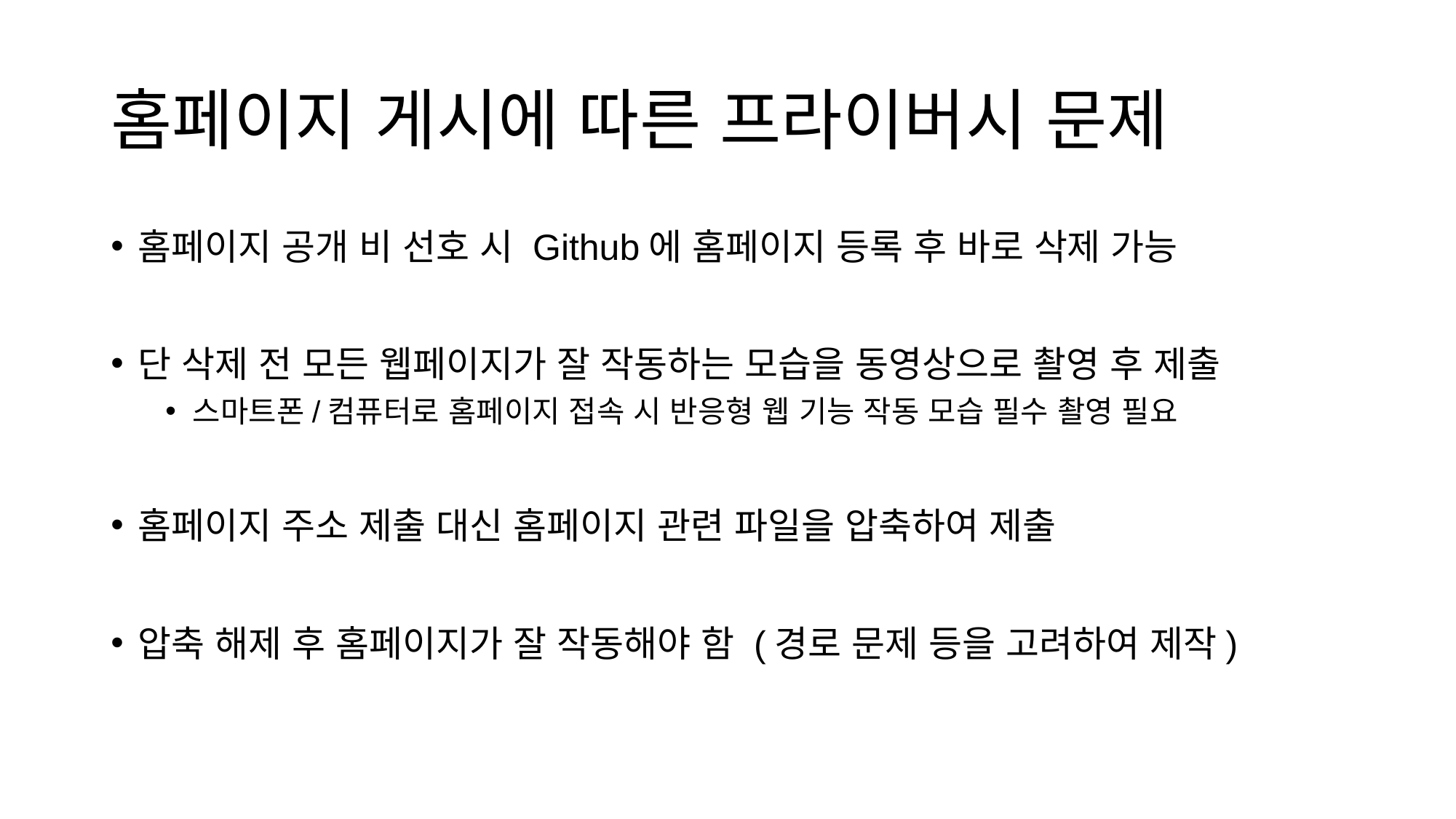

# 홈페이지 게시에 따른 프라이버시 문제
홈페이지 공개 비 선호 시 Github에 홈페이지 등록 후 바로 삭제 가능

단 삭제 전 모든 웹페이지가 잘 작동하는 모습을 동영상으로 촬영 후 제출
스마트폰/컴퓨터로 홈페이지 접속 시 반응형 웹 기능 작동 모습 필수 촬영 필요

홈페이지 주소 제출 대신 홈페이지 관련 파일을 압축하여 제출

압축 해제 후 홈페이지가 잘 작동해야 함 (경로 문제 등을 고려하여 제작)